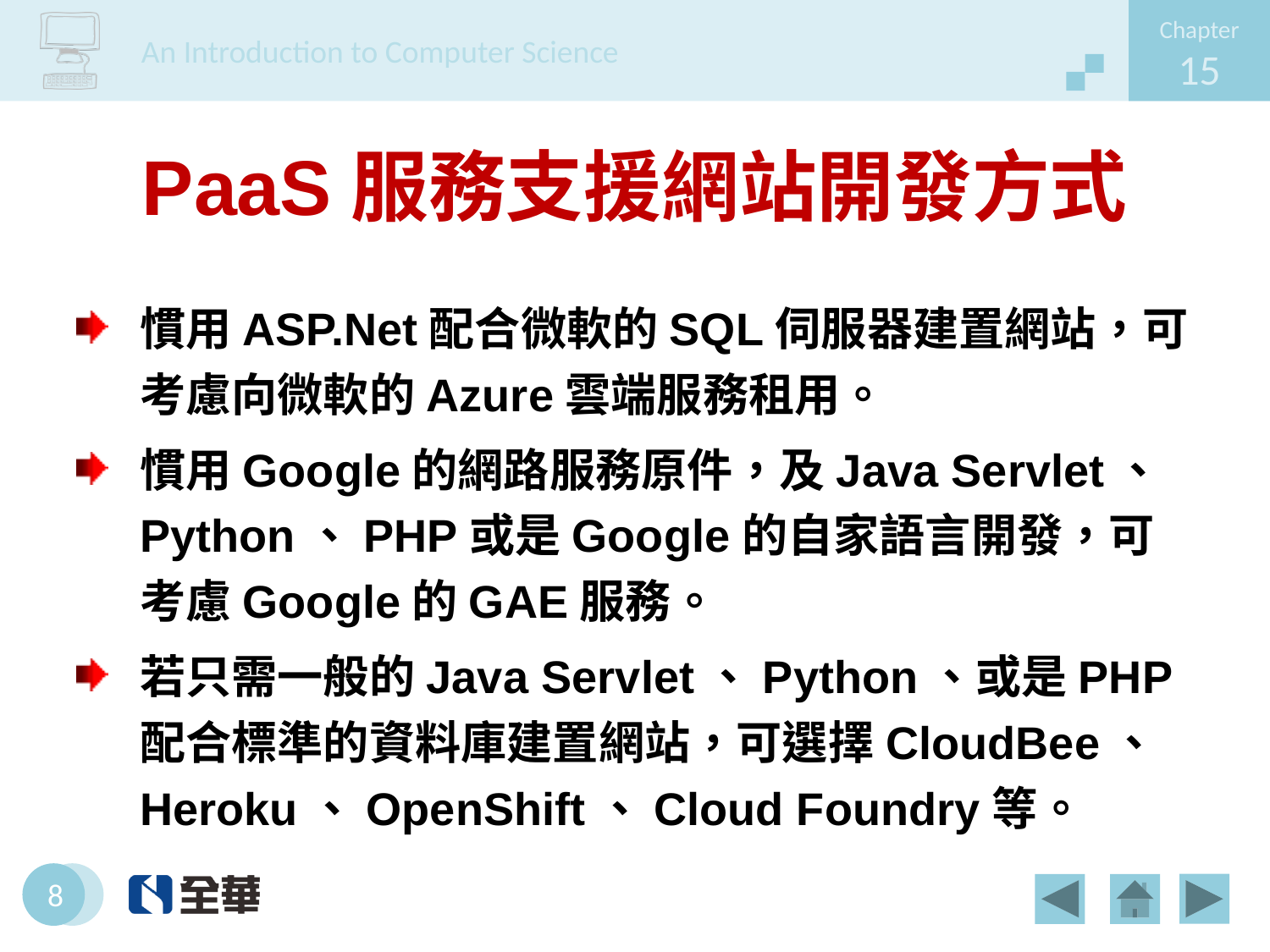

# PaaS服務支援網站開發方式
慣用ASP.Net配合微軟的SQL伺服器建置網站，可考慮向微軟的Azure雲端服務租用。
慣用Google的網路服務原件，及Java Servlet、Python、PHP或是Google的自家語言開發，可考慮Google的GAE服務。
若只需一般的Java Servlet、Python、或是PHP配合標準的資料庫建置網站，可選擇CloudBee、Heroku、OpenShift、Cloud Foundry等。